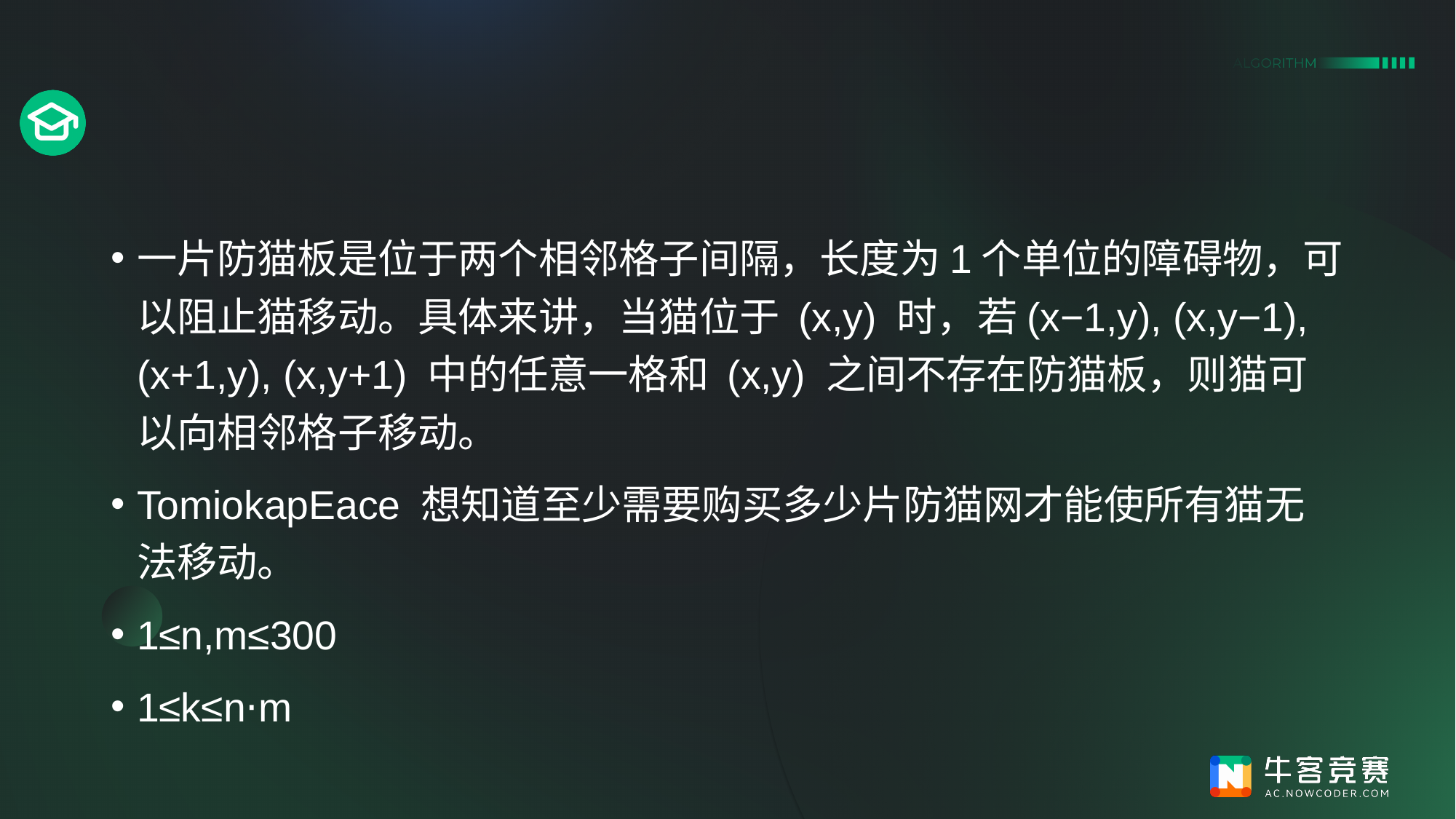

#
一片防猫板是位于两个相邻格子间隔，长度为1个单位的障碍物，可以阻止猫移动。具体来讲，当猫位于 (x,y) 时，若(x−1,y), (x,y−1), (x+1,y), (x,y+1) 中的任意一格和 (x,y) 之间不存在防猫板，则猫可以向相邻格子移动。
TomiokapEace 想知道至少需要购买多少片防猫网才能使所有猫无法移动。
1≤n,m≤300
1≤k≤n⋅m